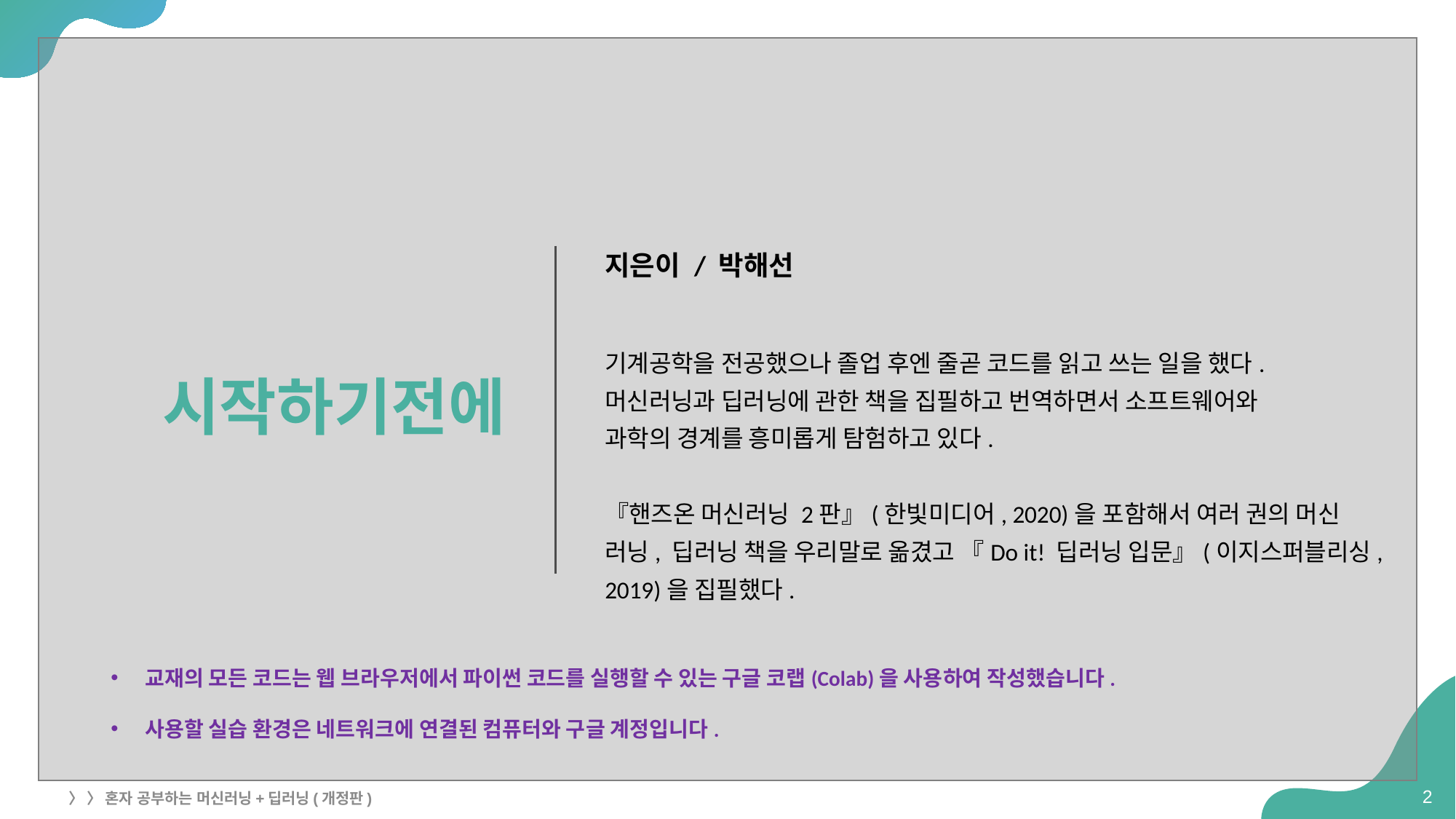

시작하기전에

지은이 / 박해선

기계공학을 전공했으나 졸업 후엔 줄곧 코드를 읽고 쓰는 일을 했다.
머신러닝과 딥러닝에 관한 책을 집필하고 번역하면서 소프트웨어와
과학의 경계를 흥미롭게 탐험하고 있다.

『핸즈온 머신러닝 2판』(한빛미디어, 2020)을 포함해서 여러 권의 머신
러닝, 딥러닝 책을 우리말로 옮겼고 『Do it! 딥러닝 입문』(이지스퍼블리싱, 2019)을 집필했다.
교재의 모든 코드는 웹 브라우저에서 파이썬 코드를 실행할 수 있는 구글 코랩(Colab)을 사용하여 작성했습니다.
사용할 실습 환경은 네트워크에 연결된 컴퓨터와 구글 계정입니다.
2
〉 〉 혼자 공부하는 머신러닝+딥러닝(개정판)